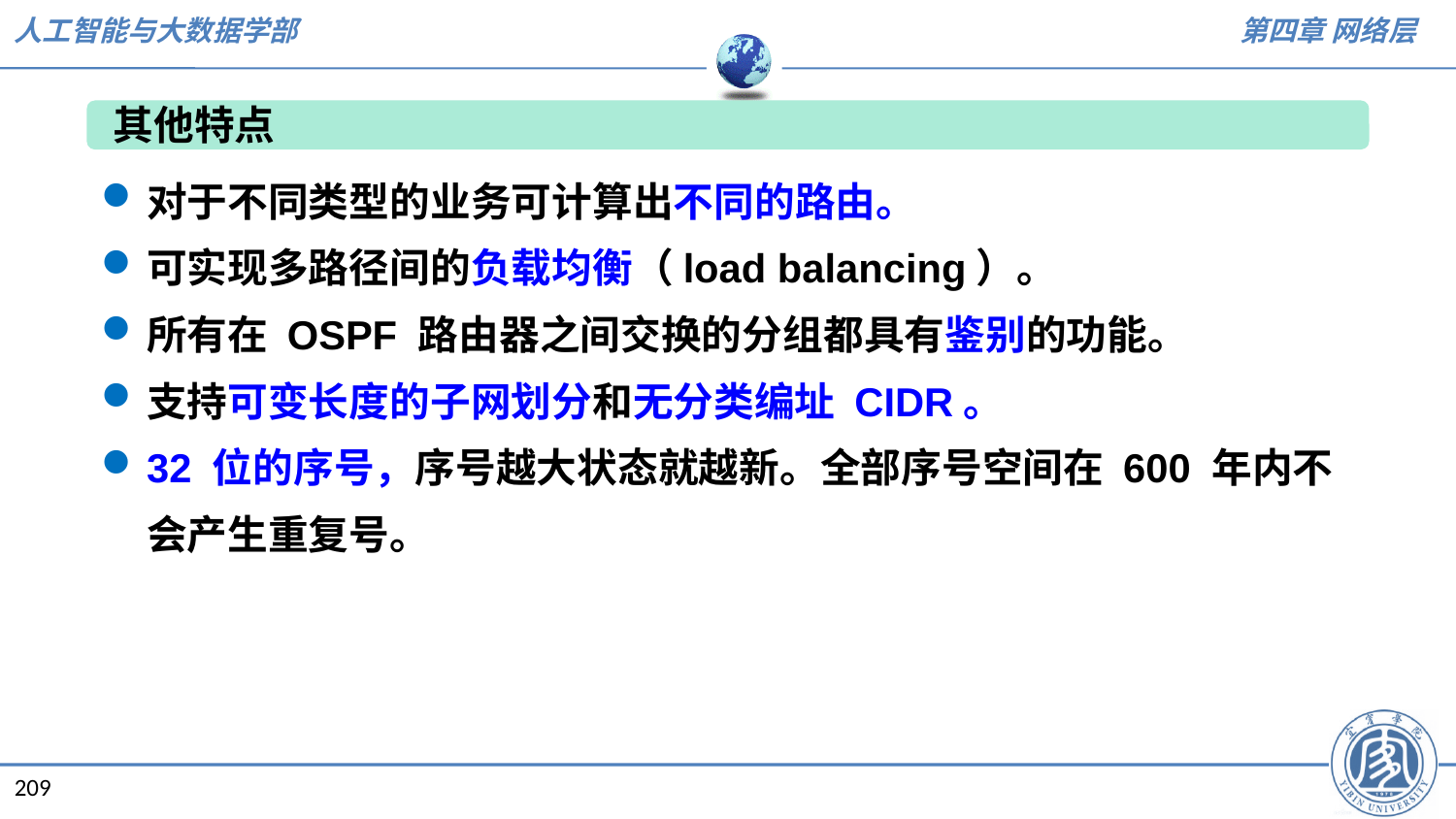

其他特点

对于不同类型的业务可计算出不同的路由。
可实现多路径间的负载均衡（load balancing）。
所有在 OSPF 路由器之间交换的分组都具有鉴别的功能。
支持可变长度的子网划分和无分类编址 CIDR。
32 位的序号，序号越大状态就越新。全部序号空间在 600 年内不会产生重复号。
209